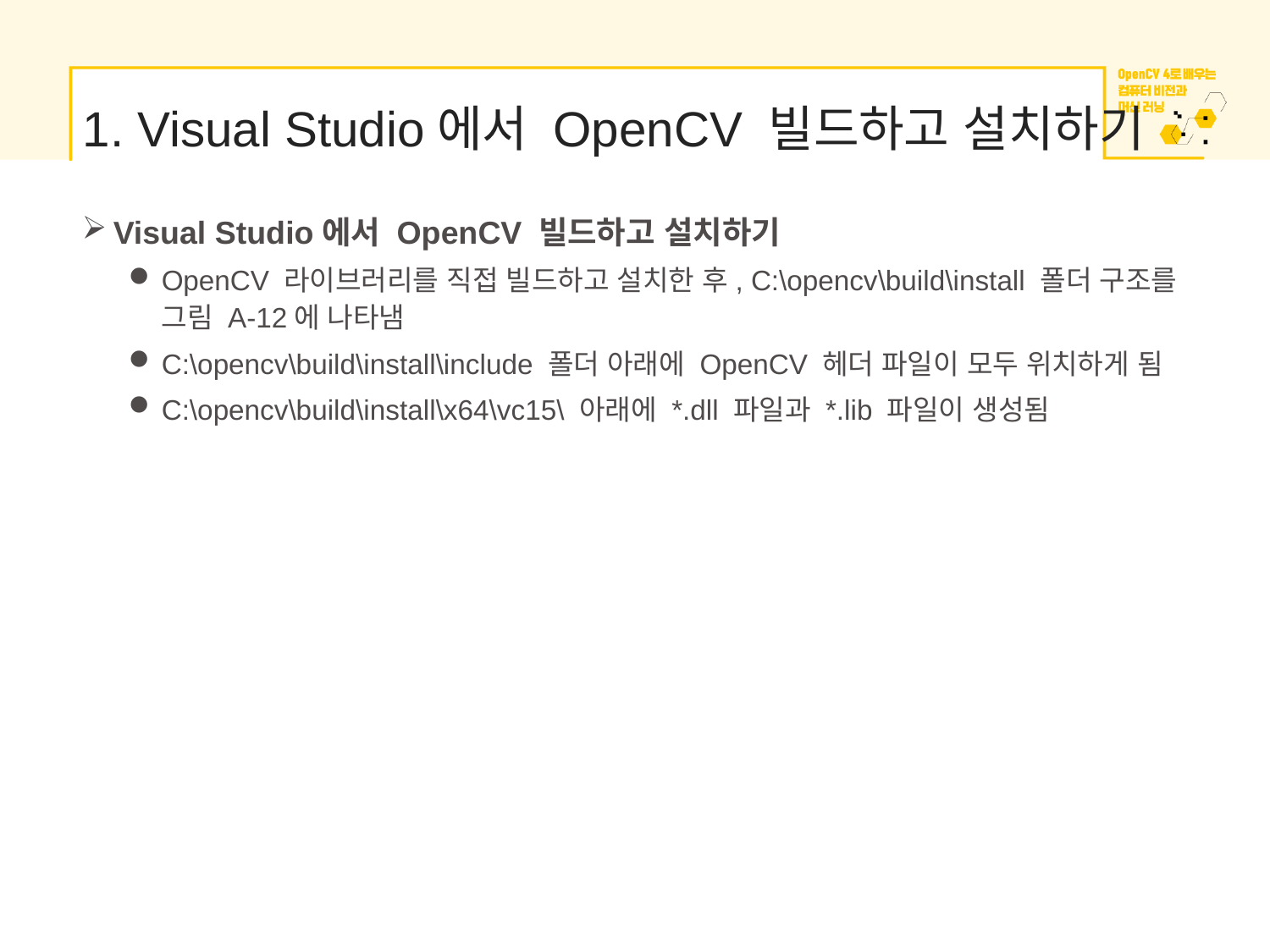

# 1. Visual Studio에서 OpenCV 빌드하고 설치하기
Visual Studio에서 OpenCV 빌드하고 설치하기
OpenCV 라이브러리를 직접 빌드하고 설치한 후, C:\opencv\build\install 폴더 구조를 그림 A-12에 나타냄
C:\opencv\build\install\include 폴더 아래에 OpenCV 헤더 파일이 모두 위치하게 됨
C:\opencv\build\install\x64\vc15\ 아래에 *.dll 파일과 *.lib 파일이 생성됨